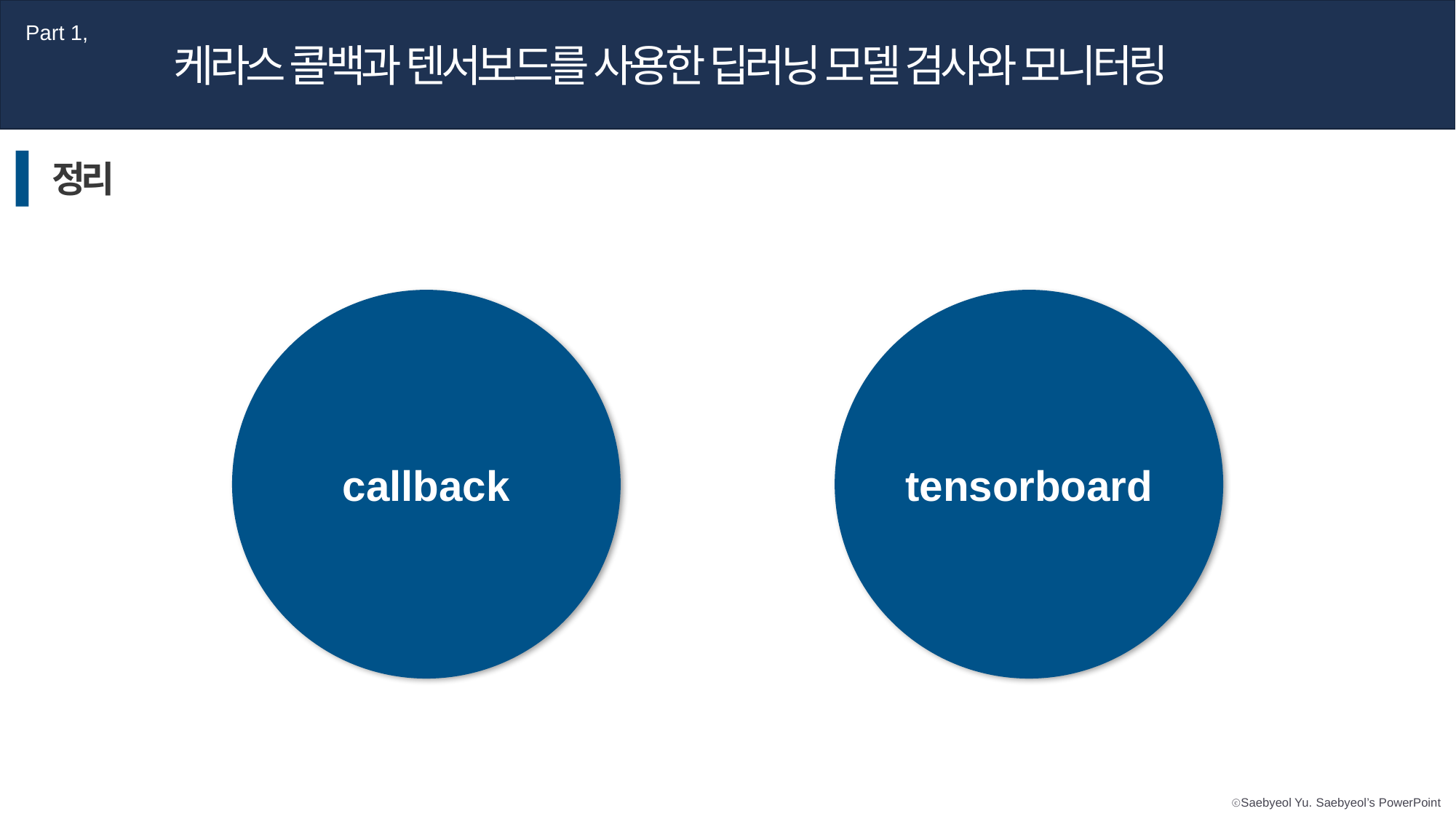

Part 1,
케라스 콜백과 텐서보드를 사용한 딥러닝 모델 검사와 모니터링

정리
callback
tensorboard